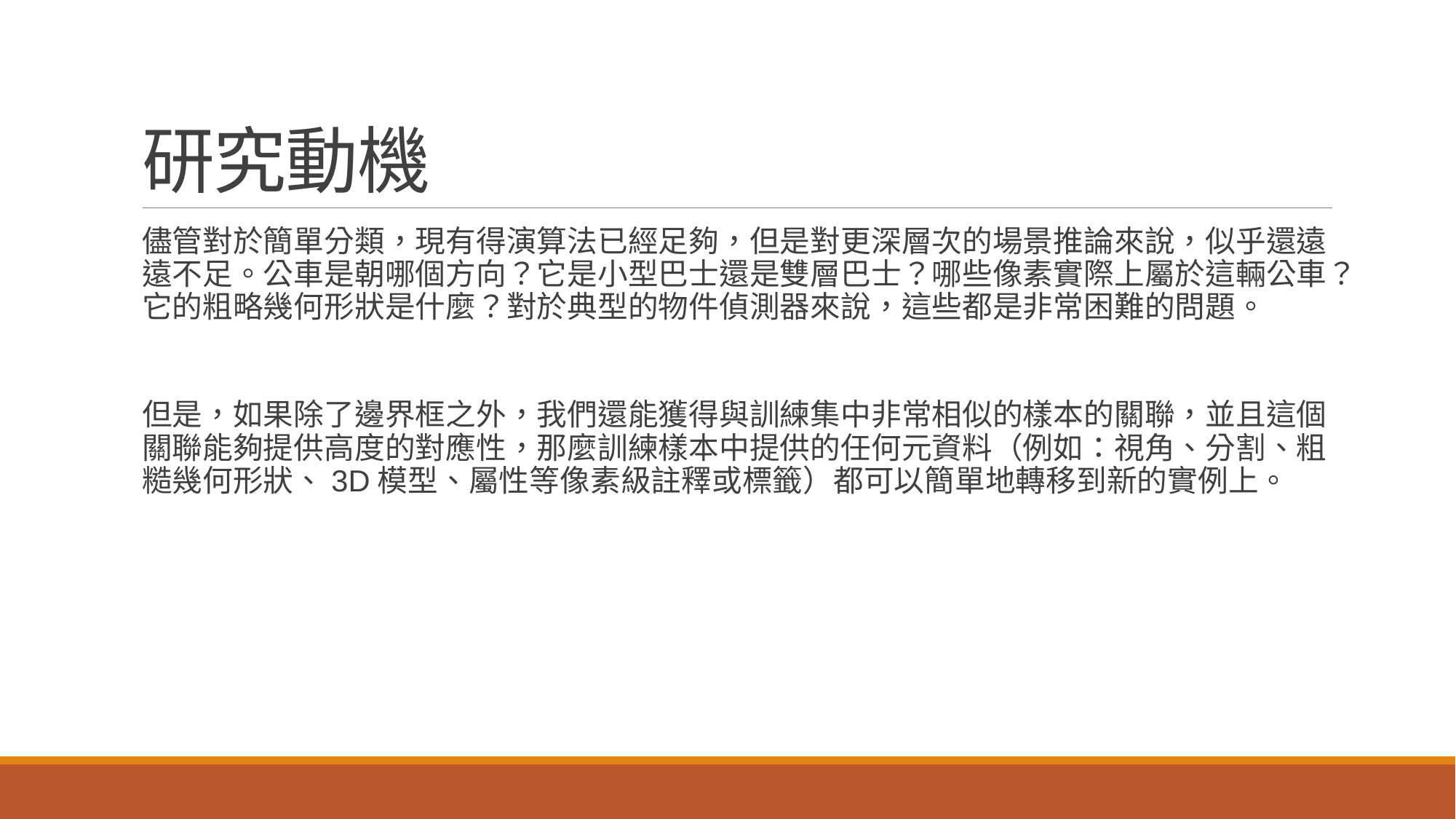

# 研究動機
儘管對於簡單分類，現有得演算法已經足夠，但是對更深層次的場景推論來說，似乎還遠遠不足。公車是朝哪個方向？它是小型巴士還是雙層巴士？哪些像素實際上屬於這輛公車？它的粗略幾何形狀是什麼？對於典型的物件偵測器來說，這些都是非常困難的問題。

但是，如果除了邊界框之外，我們還能獲得與訓練集中非常相似的樣本的關聯，並且這個關聯能夠提供高度的對應性，那麼訓練樣本中提供的任何元資料（例如：視角、分割、粗糙幾何形狀、3D模型、屬性等像素級註釋或標籤）都可以簡單地轉移到新的實例上。